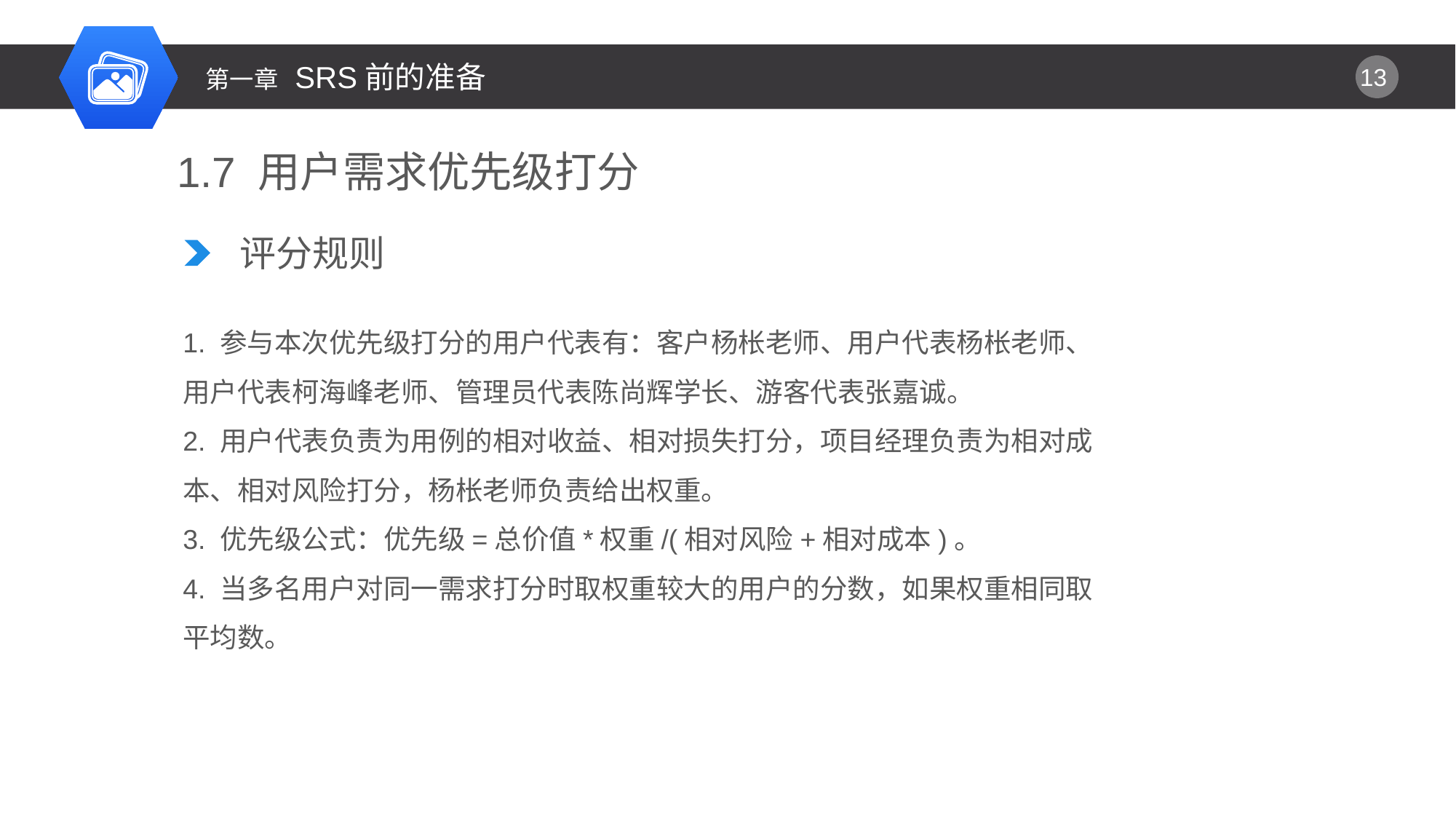

第一章  SRS前的准备
1.7 用户需求优先级打分
评分规则

1. 参与本次优先级打分的用户代表有：客户杨枨老师、用户代表杨枨老师、用户代表柯海峰老师、管理员代表陈尚辉学长、游客代表张嘉诚。
2. 用户代表负责为用例的相对收益、相对损失打分，项目经理负责为相对成本、相对风险打分，杨枨老师负责给出权重。
3. 优先级公式：优先级=总价值*权重/(相对风险+相对成本)。
4. 当多名用户对同一需求打分时取权重较大的用户的分数，如果权重相同取平均数。